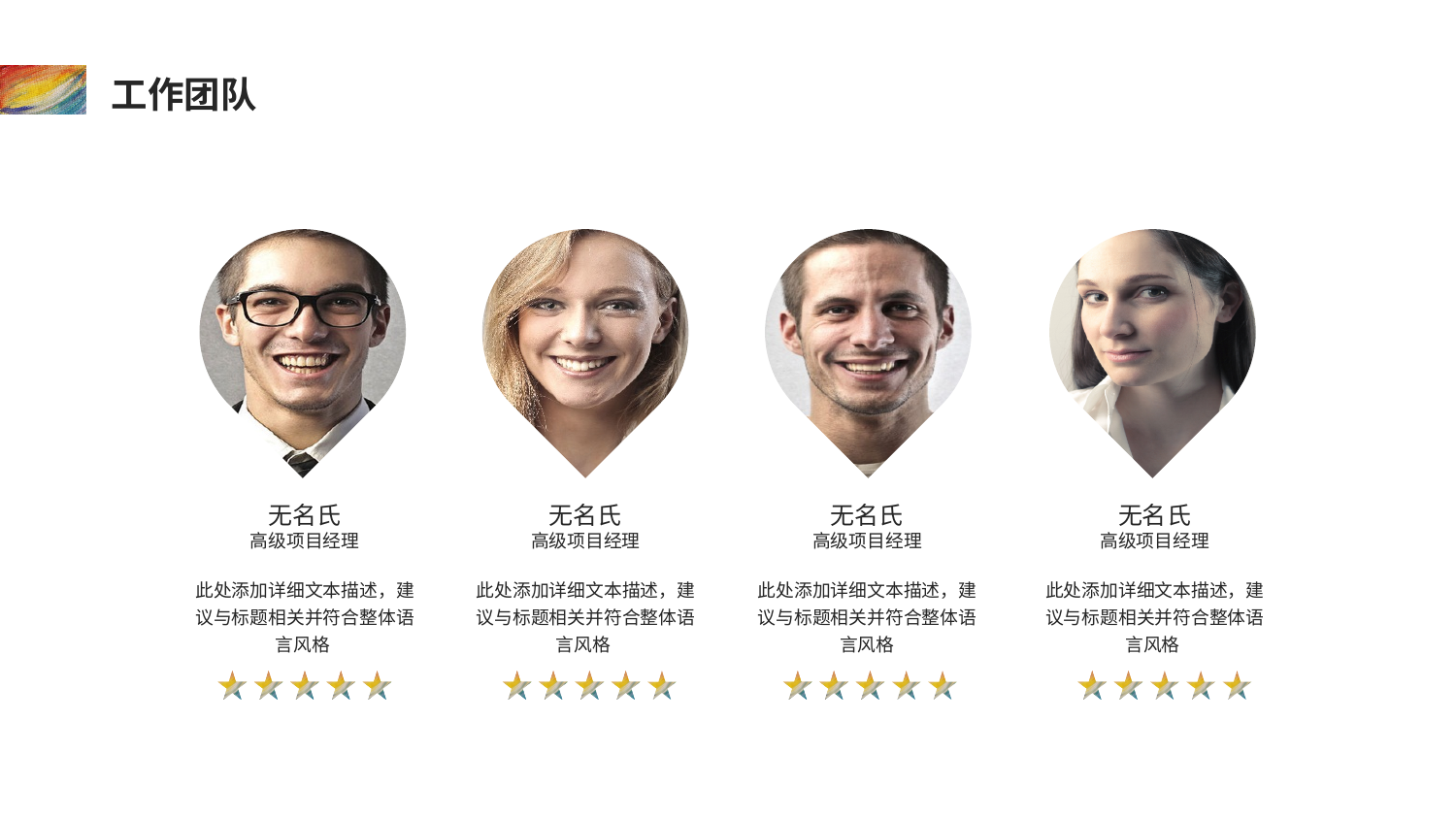

工作团队

无名氏
高级项目经理

此处添加详细文本描述，建议与标题相关并符合整体语言风格
无名氏
高级项目经理

此处添加详细文本描述，建议与标题相关并符合整体语言风格
无名氏
高级项目经理

此处添加详细文本描述，建议与标题相关并符合整体语言风格
无名氏
高级项目经理

此处添加详细文本描述，建议与标题相关并符合整体语言风格